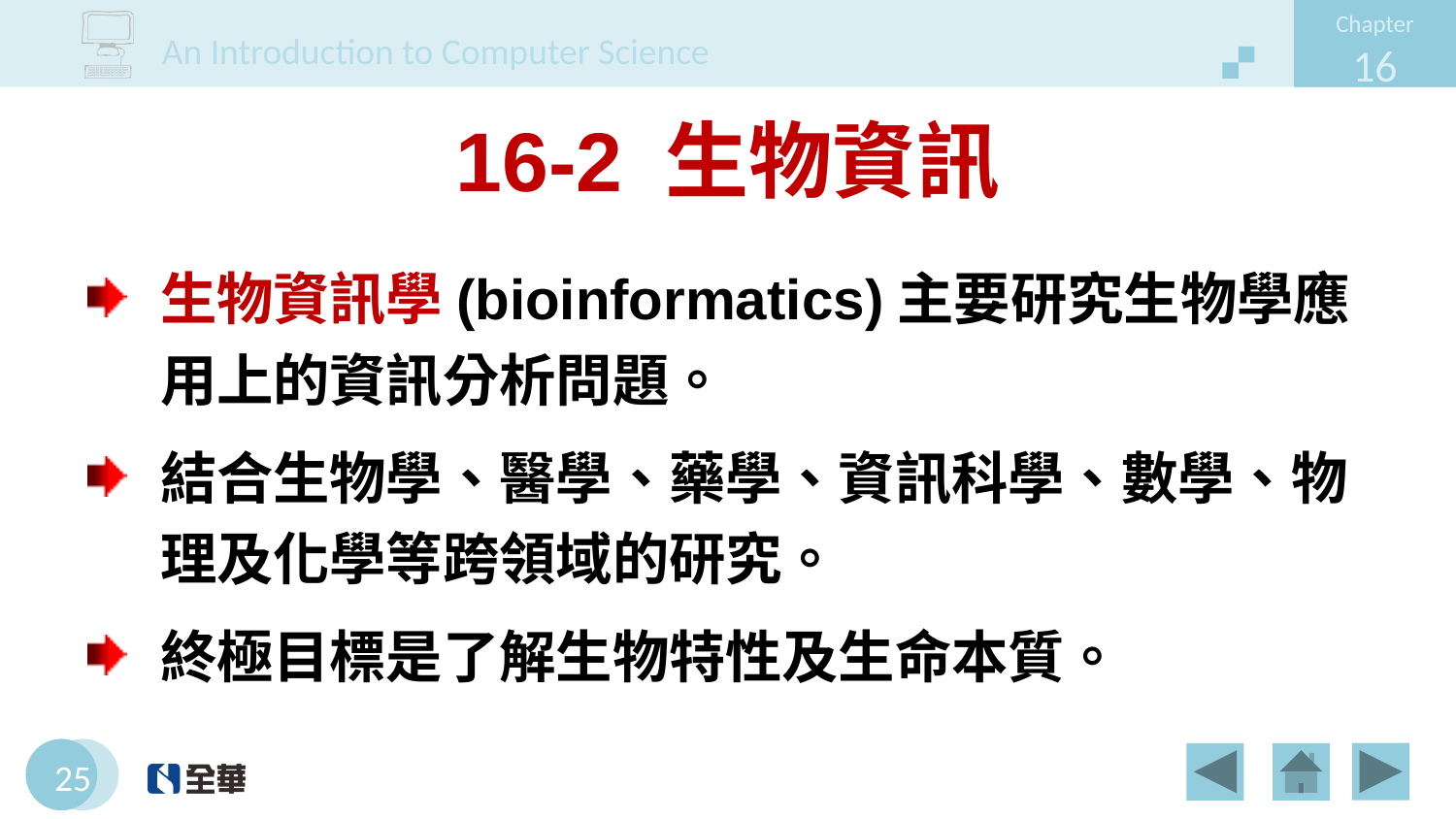

# 16-2 生物資訊
生物資訊學(bioinformatics)主要研究生物學應用上的資訊分析問題。
結合生物學、醫學、藥學、資訊科學、數學、物理及化學等跨領域的研究。
終極目標是了解生物特性及生命本質。